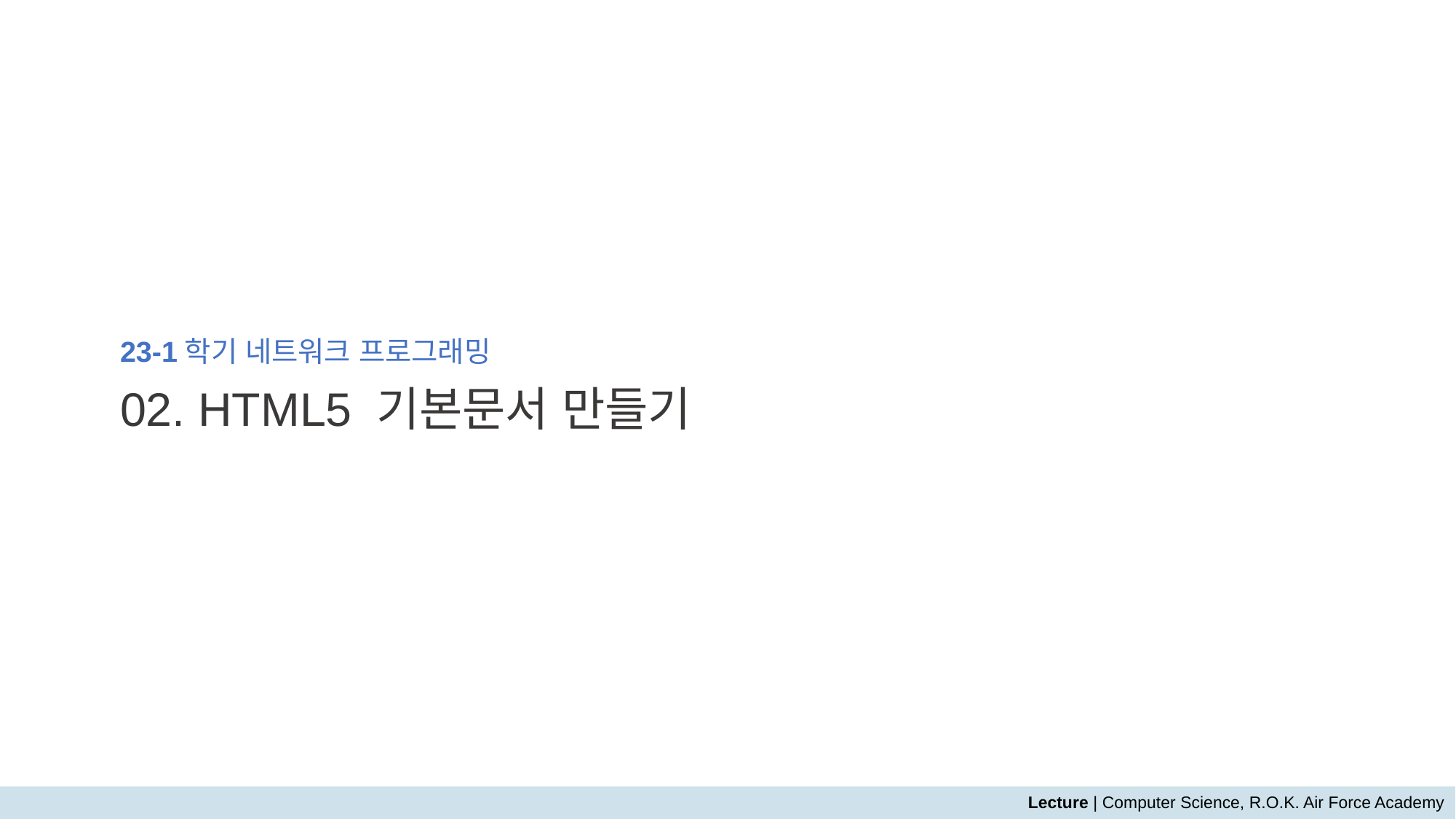

# 23-1학기 네트워크 프로그래밍 02. HTML5 기본문서 만들기
Lecture | Computer Science, R.O.K. Air Force Academy